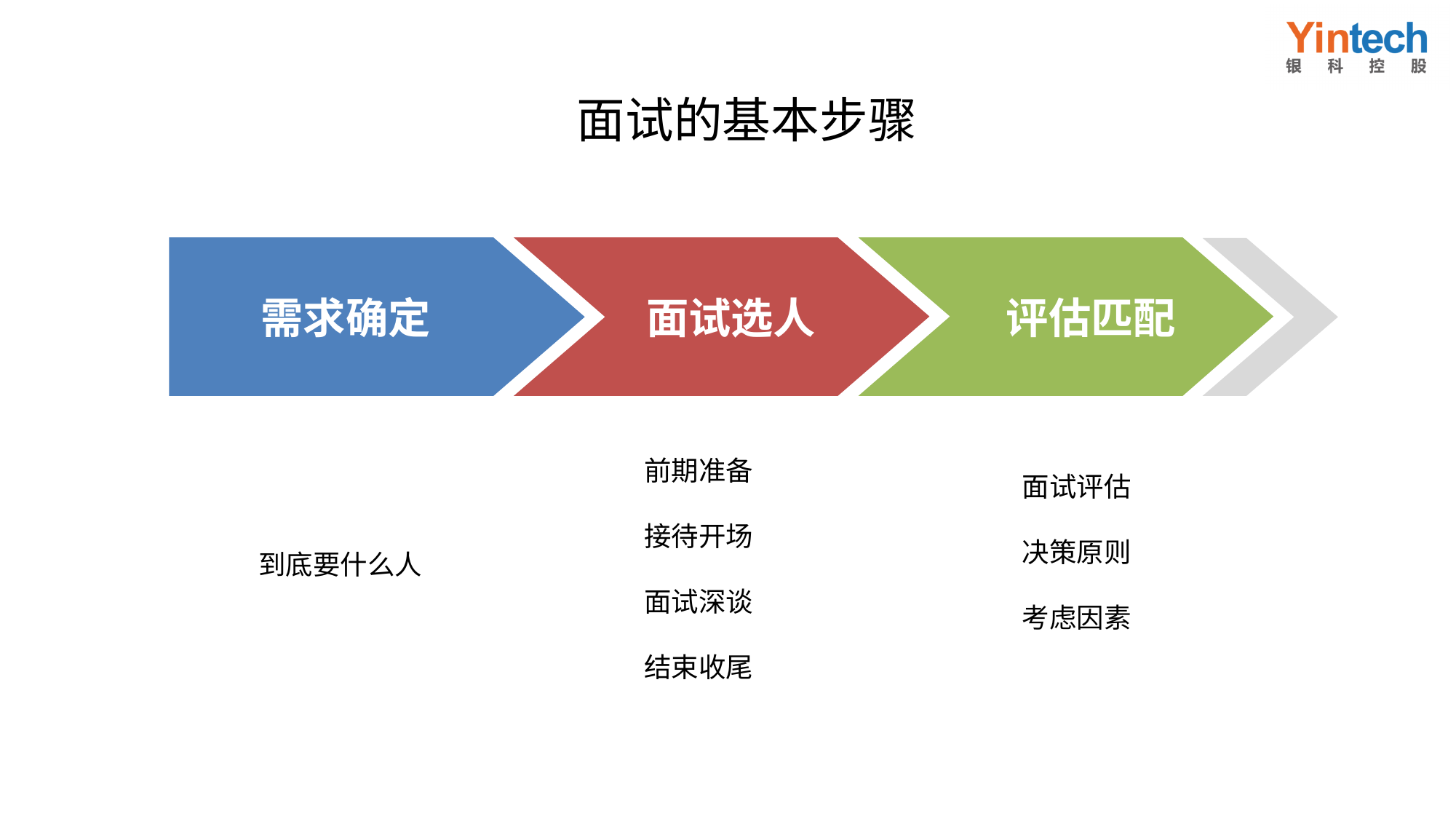

# 面试的基本步骤

需求确定
面试选人
评估匹配
前期准备
接待开场
面试深谈
结束收尾
面试评估
决策原则
考虑因素
到底要什么人